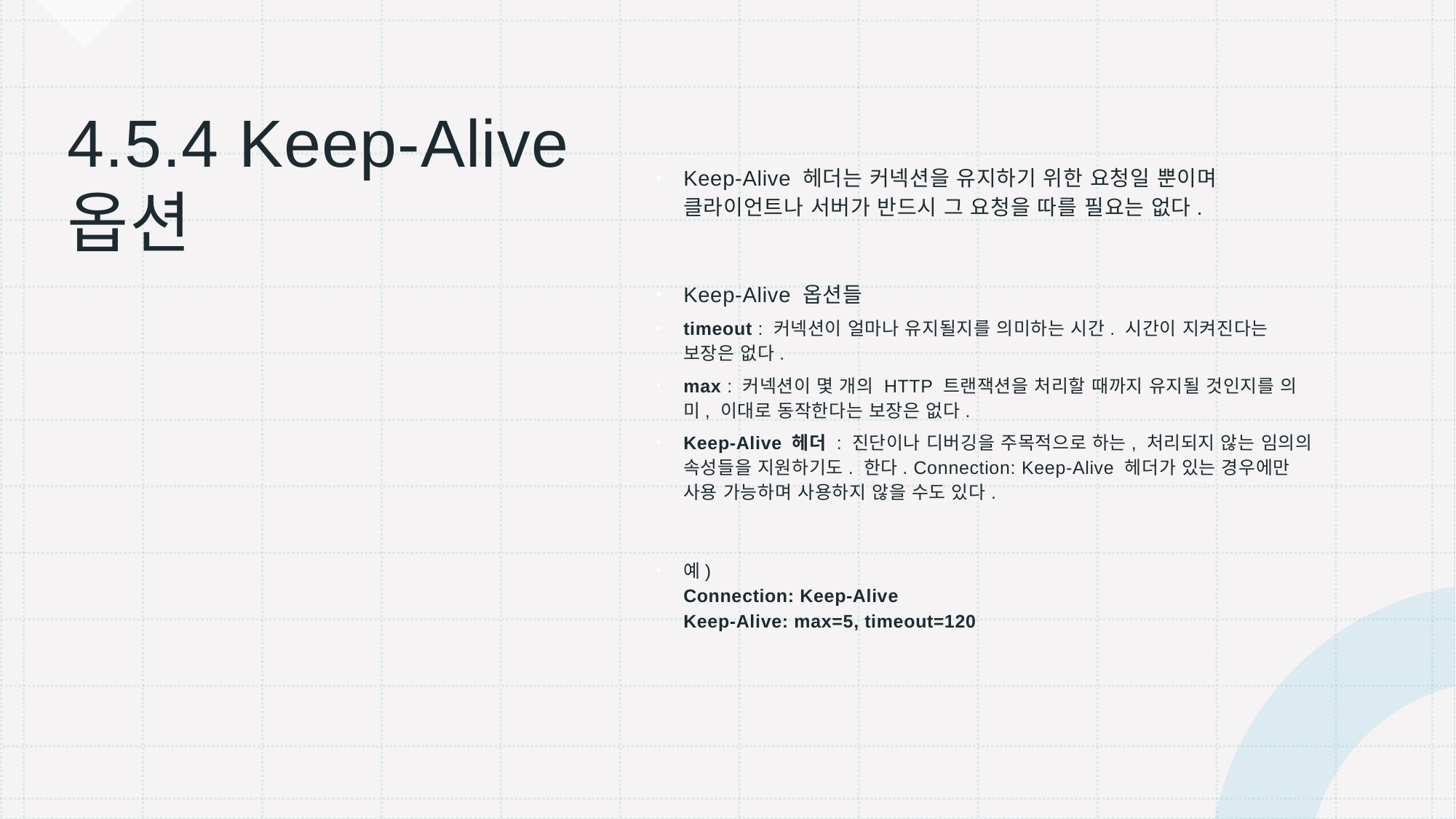

# 4.5.4 Keep-Alive 옵션
Keep-Alive 헤더는 커넥션을 유지하기 위한 요청일 뿐이며 클라이언트나 서버가 반드시 그 요청을 따를 필요는 없다.

Keep-Alive 옵션들
timeout : 커넥션이 얼마나 유지될지를 의미하는 시간. 시간이 지켜진다는 보장은 없다.
max : 커넥션이 몇 개의 HTTP 트랜잭션을 처리할 때까지 유지될 것인지를 의미, 이대로 동작한다는 보장은 없다.
Keep-Alive 헤더 : 진단이나 디버깅을 주목적으로 하는, 처리되지 않는 임의의 속성들을 지원하기도. 한다. Connection: Keep-Alive 헤더가 있는 경우에만 사용 가능하며 사용하지 않을 수도 있다.

예)
Connection: Keep-Alive
Keep-Alive: max=5, timeout=120